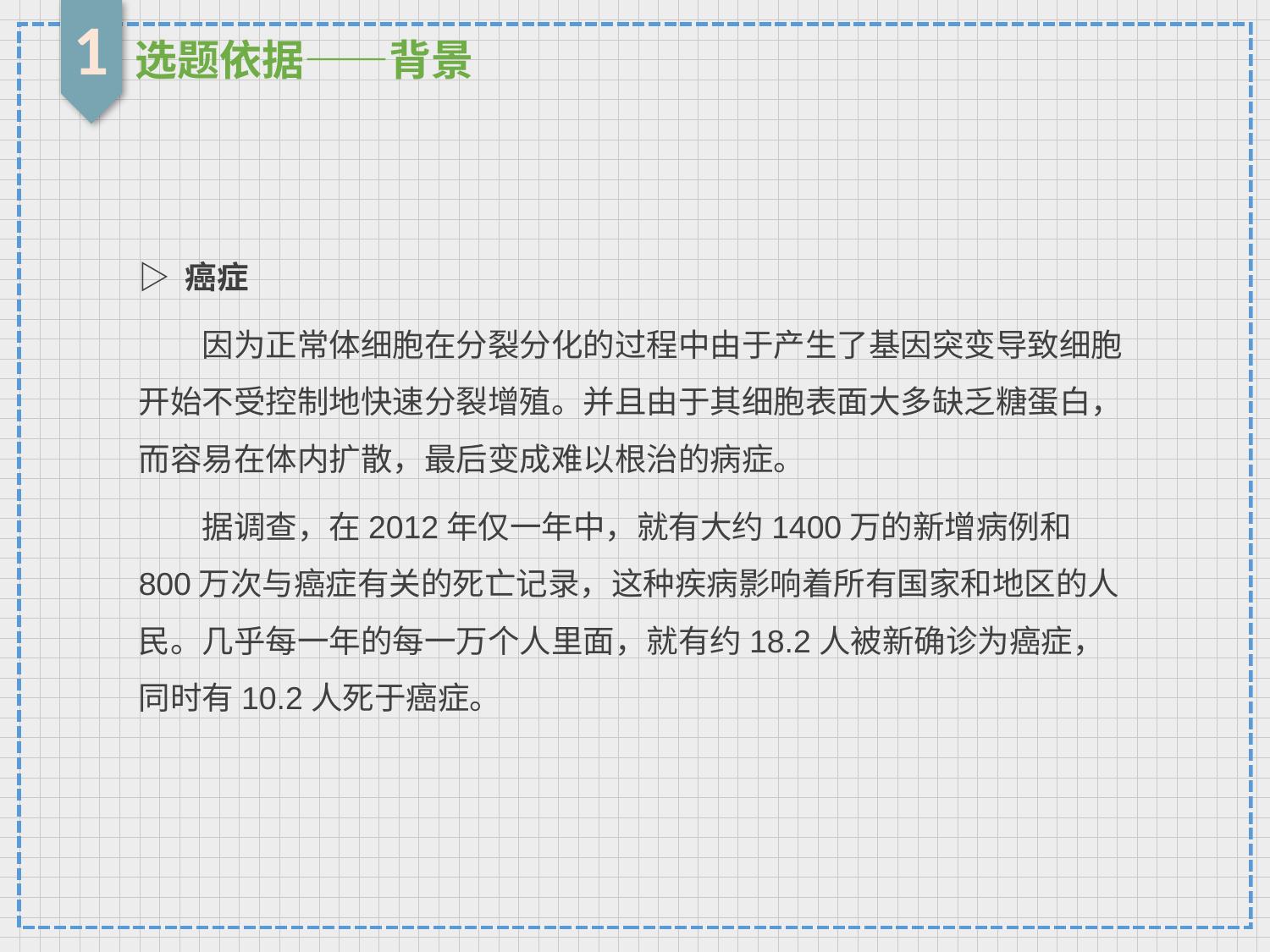

1
选题依据——背景
▷ 癌症
因为正常体细胞在分裂分化的过程中由于产生了基因突变导致细胞开始不受控制地快速分裂增殖。并且由于其细胞表面大多缺乏糖蛋白，而容易在体内扩散，最后变成难以根治的病症。
据调查，在2012年仅一年中，就有大约1400万的新增病例和800万次与癌症有关的死亡记录，这种疾病影响着所有国家和地区的人民。几乎每一年的每一万个人里面，就有约18.2人被新确诊为癌症，同时有10.2人死于癌症。